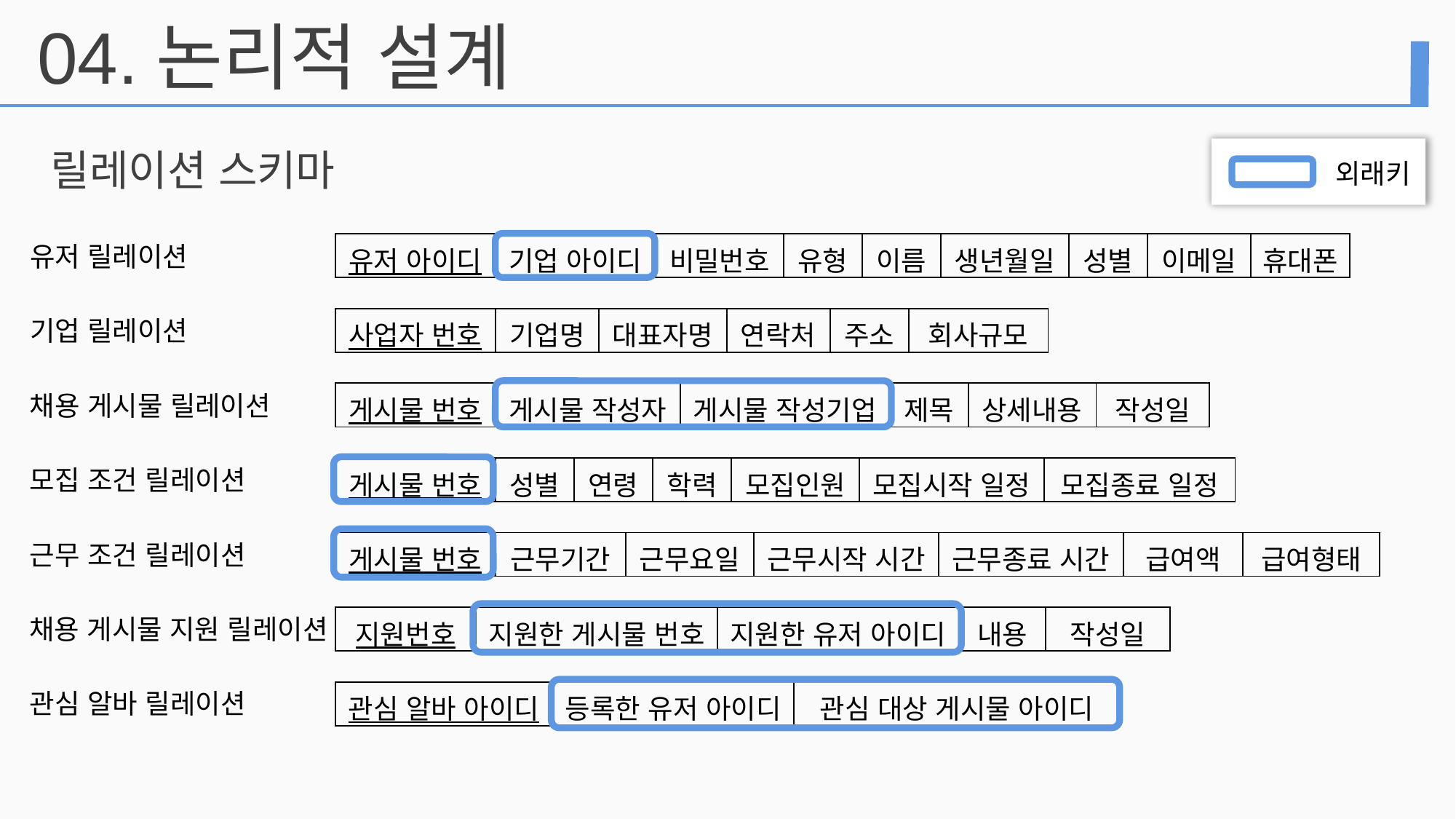

04.
논리적 설계
릴레이션 스키마

외래키

| 유저 아이디 | 기업 아이디 | 비밀번호 | 유형 | 이름 | 생년월일 | 성별 | 이메일 | 휴대폰 |
| --- | --- | --- | --- | --- | --- | --- | --- | --- |
유저 릴레이션
| 사업자 번호 | 기업명 | 대표자명 | 연락처 | 주소 | 회사규모 |
| --- | --- | --- | --- | --- | --- |
기업 릴레이션

채용 게시물 릴레이션
| 게시물 번호 | 게시물 작성자 | 게시물 작성기업 | 제목 | 상세내용 | 작성일 |
| --- | --- | --- | --- | --- | --- |

모집 조건 릴레이션
| 게시물 번호 | 성별 | 연령 | 학력 | 모집인원 | 모집시작 일정 | 모집종료 일정 |
| --- | --- | --- | --- | --- | --- | --- |

근무 조건 릴레이션
| 게시물 번호 | 근무기간 | 근무요일 | 근무시작 시간 | 근무종료 시간 | 급여액 | 급여형태 |
| --- | --- | --- | --- | --- | --- | --- |

채용 게시물 지원 릴레이션
| 지원번호 | 지원한 게시물 번호 | 지원한 유저 아이디 | 내용 | 작성일 |
| --- | --- | --- | --- | --- |

관심 알바 릴레이션
| 관심 알바 아이디 | 등록한 유저 아이디 | 관심 대상 게시물 아이디 |
| --- | --- | --- |